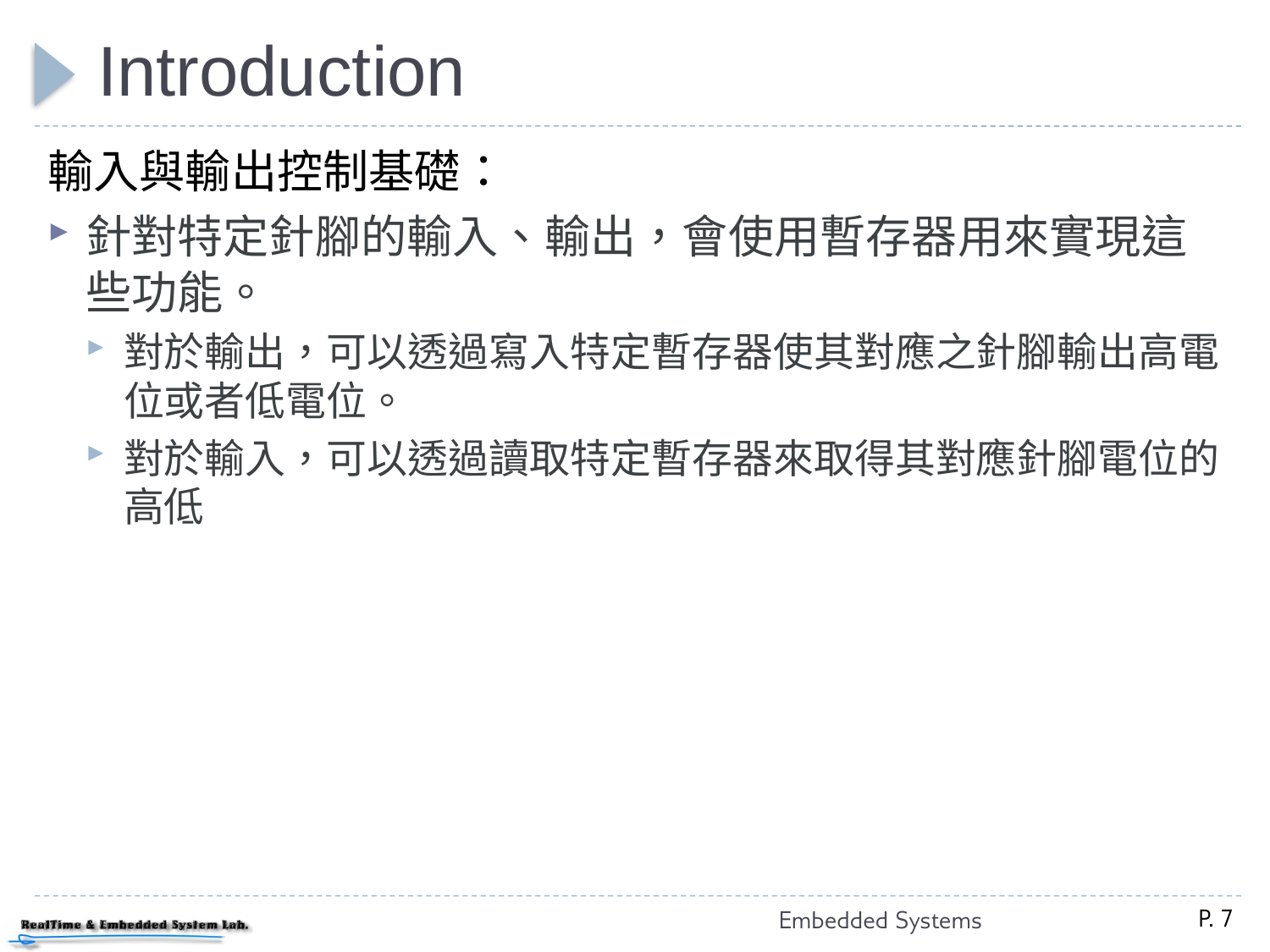

# Introduction
輸入與輸出控制基礎：
針對特定針腳的輸入、輸出，會使用暫存器用來實現這些功能。
對於輸出，可以透過寫入特定暫存器使其對應之針腳輸出高電位或者低電位。
對於輸入，可以透過讀取特定暫存器來取得其對應針腳電位的高低

Embedded Systems